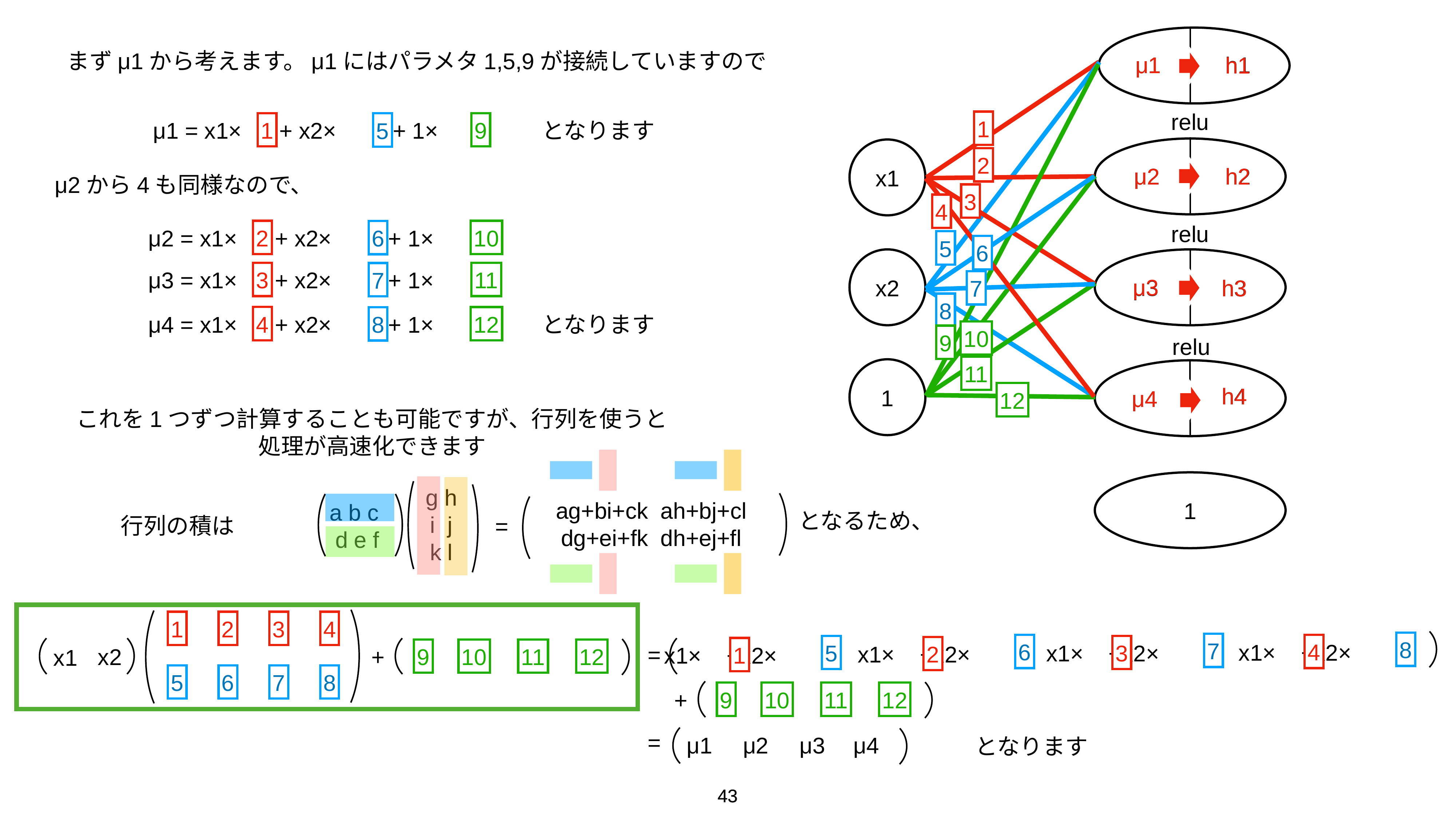

まずμ1から考えます。μ1にはパラメタ1,5,9が接続していますので

μ1
μ2
μ3
μ4
μ1
h1
h1
h2
h3
h4

relu
1
1
9
5
μ1 = x1×      + x2×　　+ 1×
となります

2

μ2
h2
x1
μ2から4も同様なので、

3
4
relu
2
10
6
μ2 = x1×      + x2×　　+ 1×
5
6

3
11
7
μ3 = x1×      + x2×　　+ 1×

7
μ3
x2
h3

8
4
12
8
μ4 = x1×      + x2×　　+ 1×
となります
10
9
relu
11

h4

1
μ4
12

これを1つずつ計算することも可能ですが、行列を使うと
処理が高速化できます

g h
i  j
k l

ag+bi+ck  ah+bj+cl
dg+ei+fk  dh+ej+fl

a b c
d e f

1

となるため、
行列の積は
=

1
2
3
4

8
7
6
4
5
3
x1×    +x2×
2
x1×    +x2×

1
x1×    +x2×
=
x1×    +x2×
9
10
11
12
x2
+
x1
5
6
7
8

9
10
11
12
+
=

μ1
μ2
μ3
μ4
となります
43
43